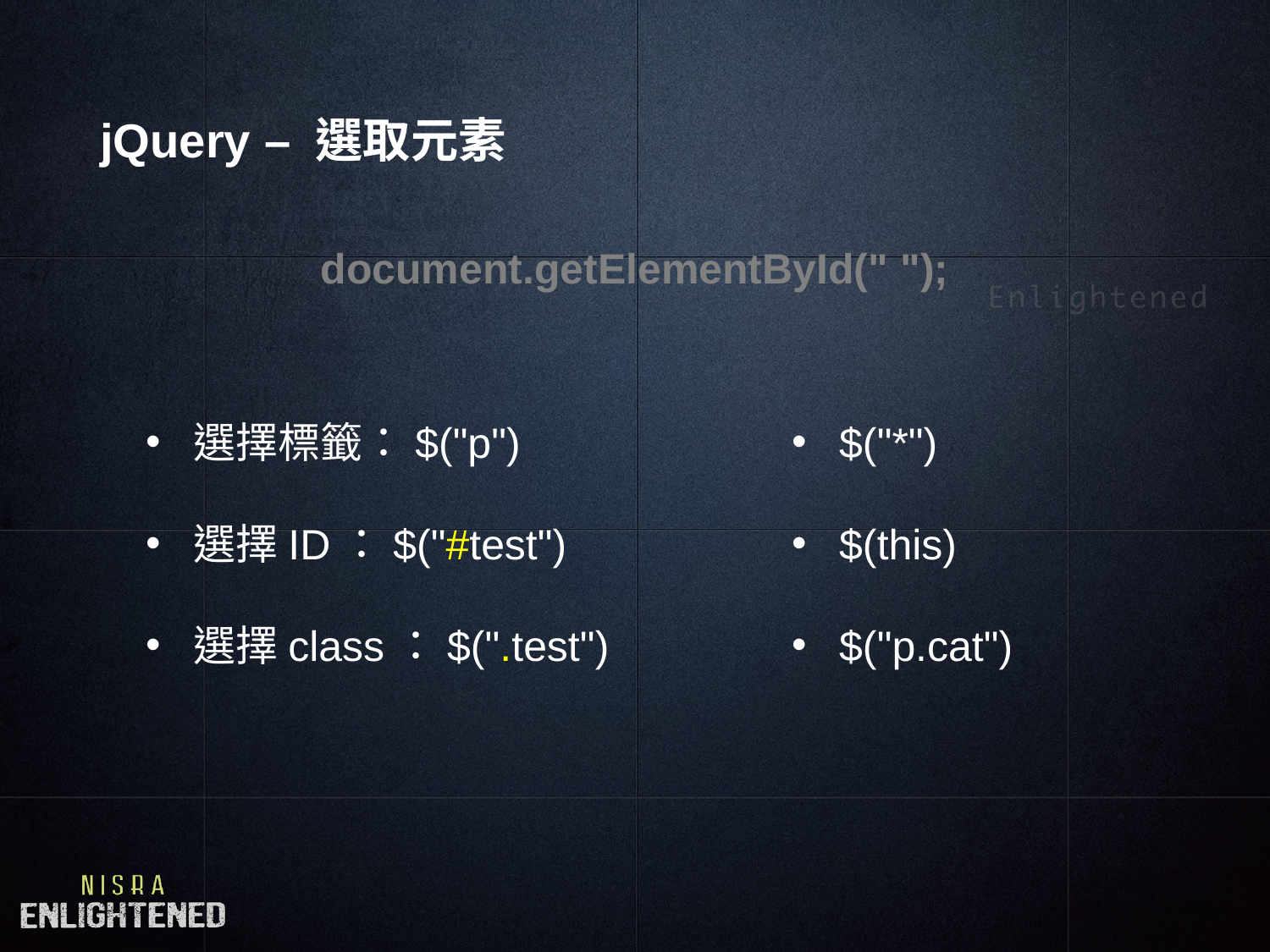

# jQuery – 選取元素
document.getElementById(" ");
選擇標籤：$("p")
選擇ID：$("#test")
選擇class：$(".test")
$("*")
$(this)
$("p.cat")